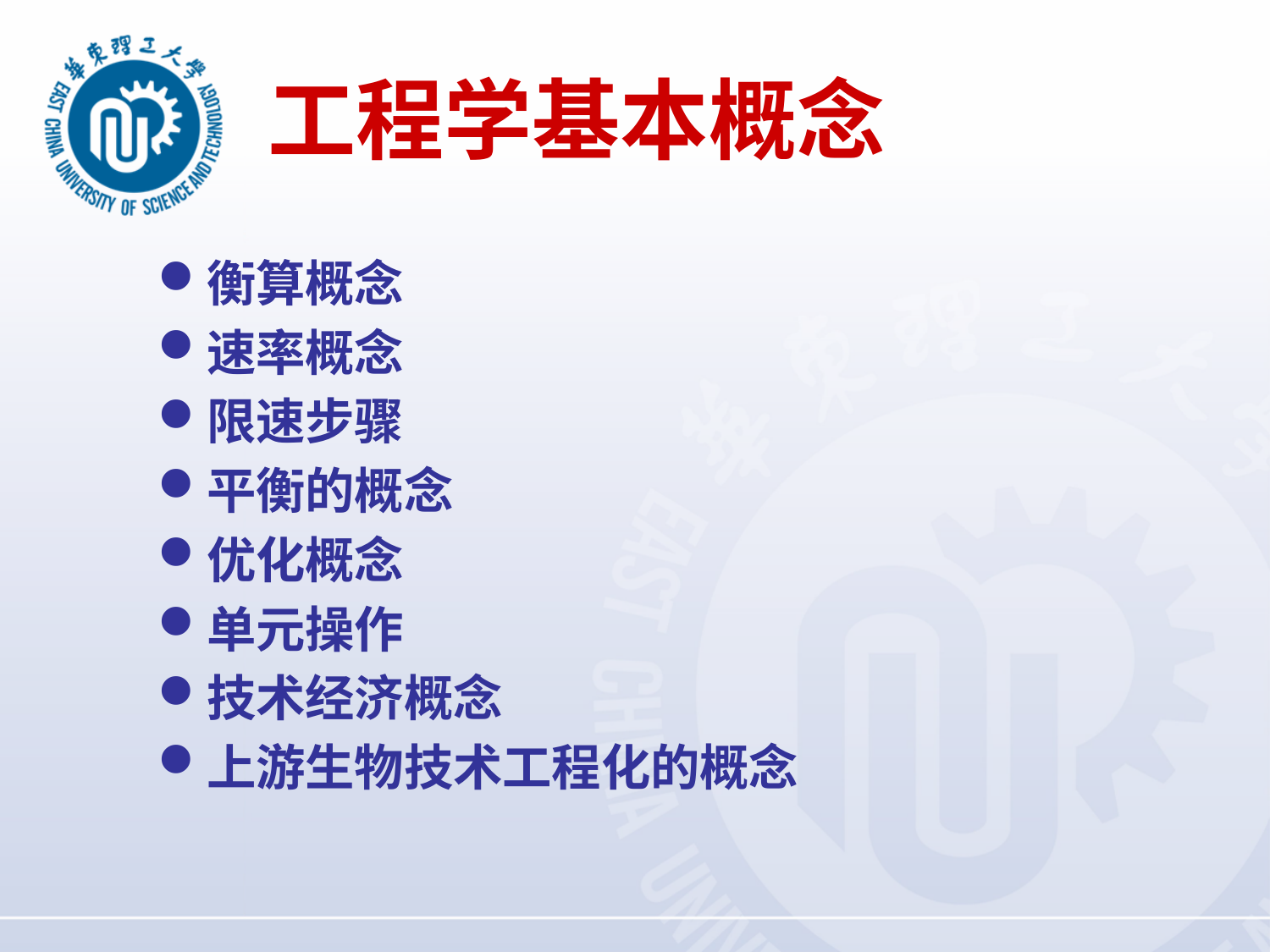

# 工程学基本概念
衡算概念
速率概念
限速步骤
平衡的概念
优化概念
单元操作
技术经济概念
上游生物技术工程化的概念